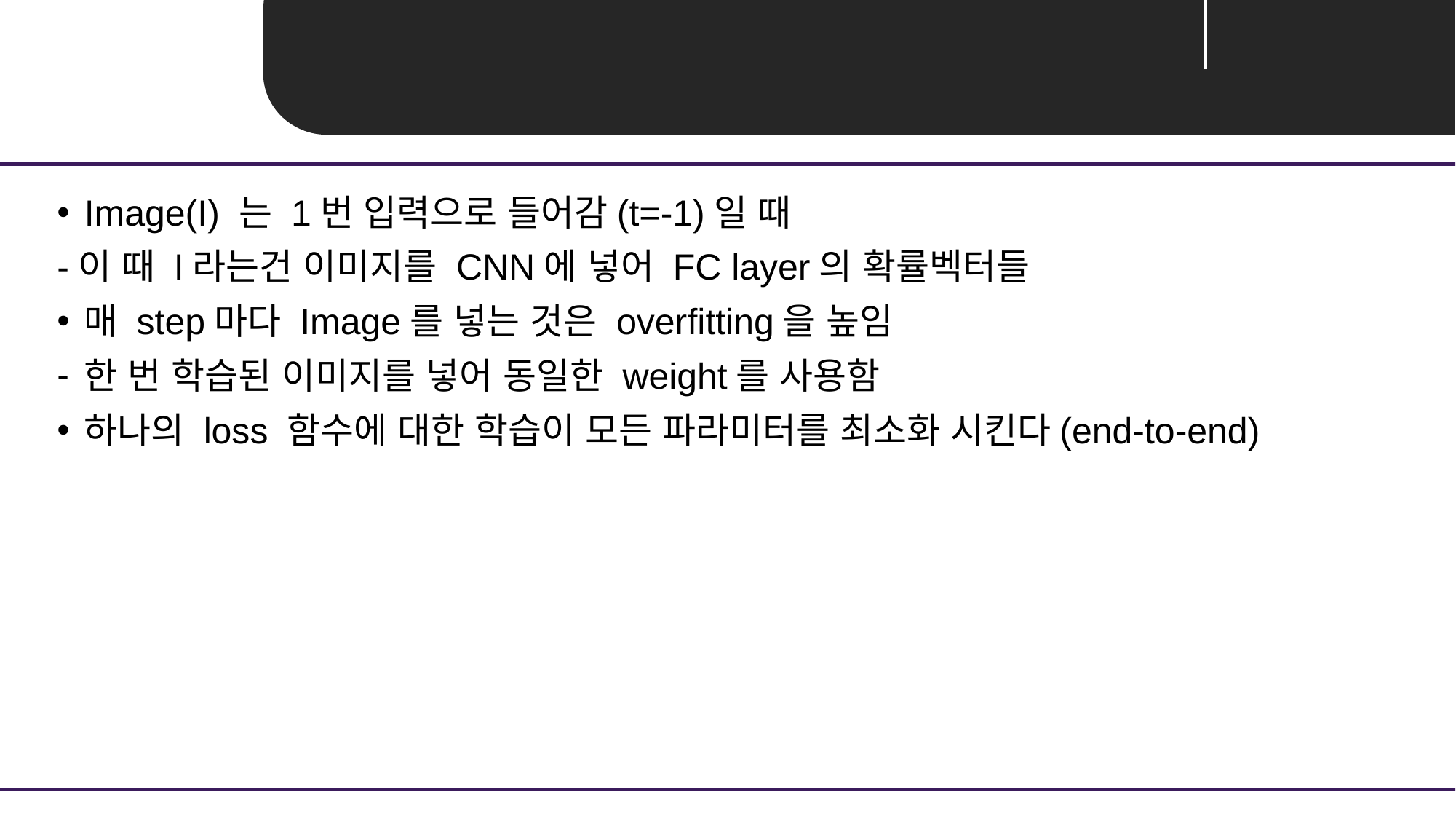

Image(I) 는 1번 입력으로 들어감(t=-1)일 때
-이 때 I라는건 이미지를 CNN에 넣어 FC layer의 확률벡터들
매 step마다 Image를 넣는 것은 overfitting을 높임
한 번 학습된 이미지를 넣어 동일한 weight를 사용함
하나의 loss 함수에 대한 학습이 모든 파라미터를 최소화 시킨다(end-to-end)